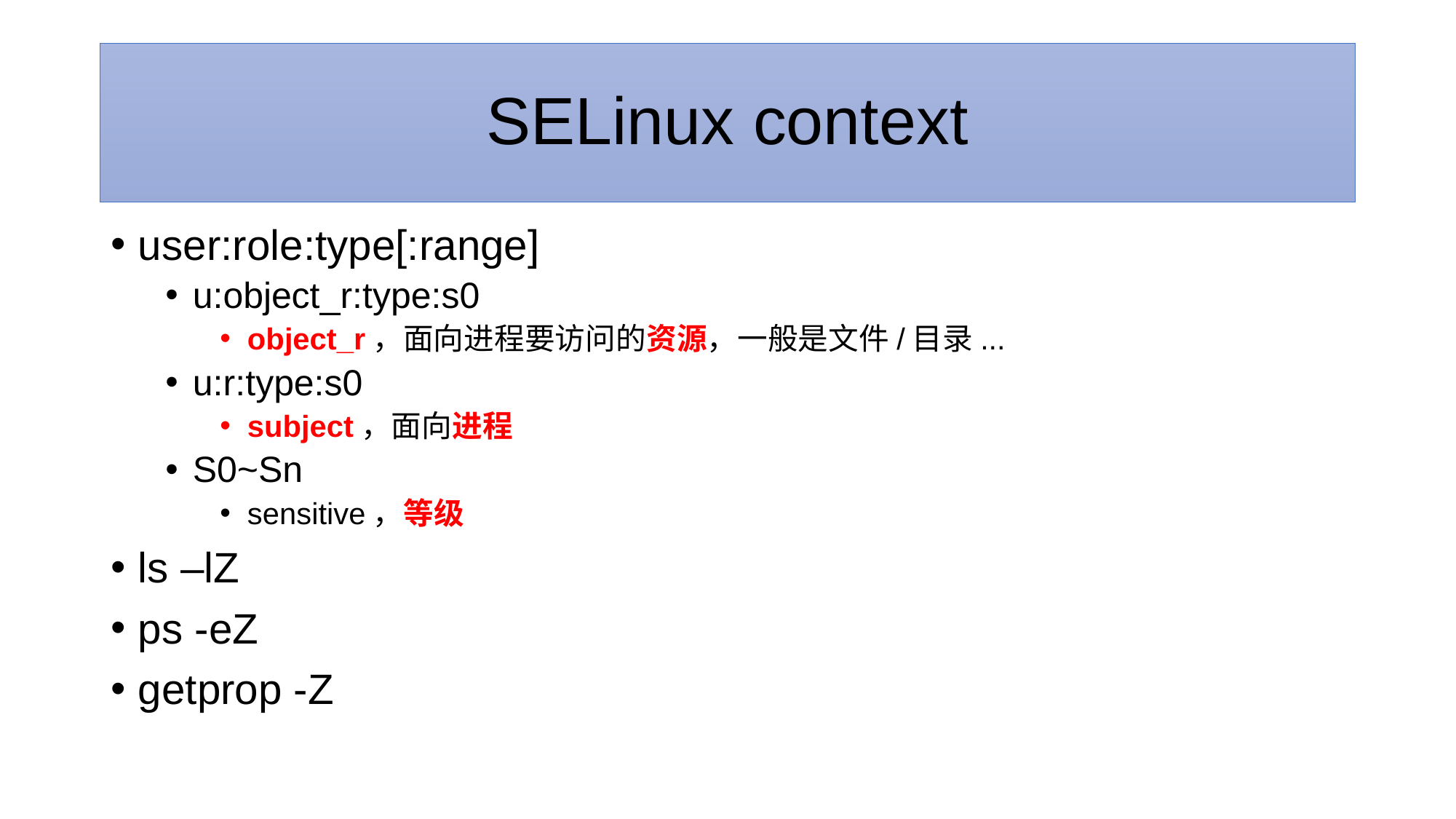

# SELinux context
user:role:type[:range]
u:object_r:type:s0
object_r，面向进程要访问的资源，一般是文件/目录...
u:r:type:s0
subject，面向进程
S0~Sn
sensitive，等级
ls –lZ
ps -eZ
getprop -Z